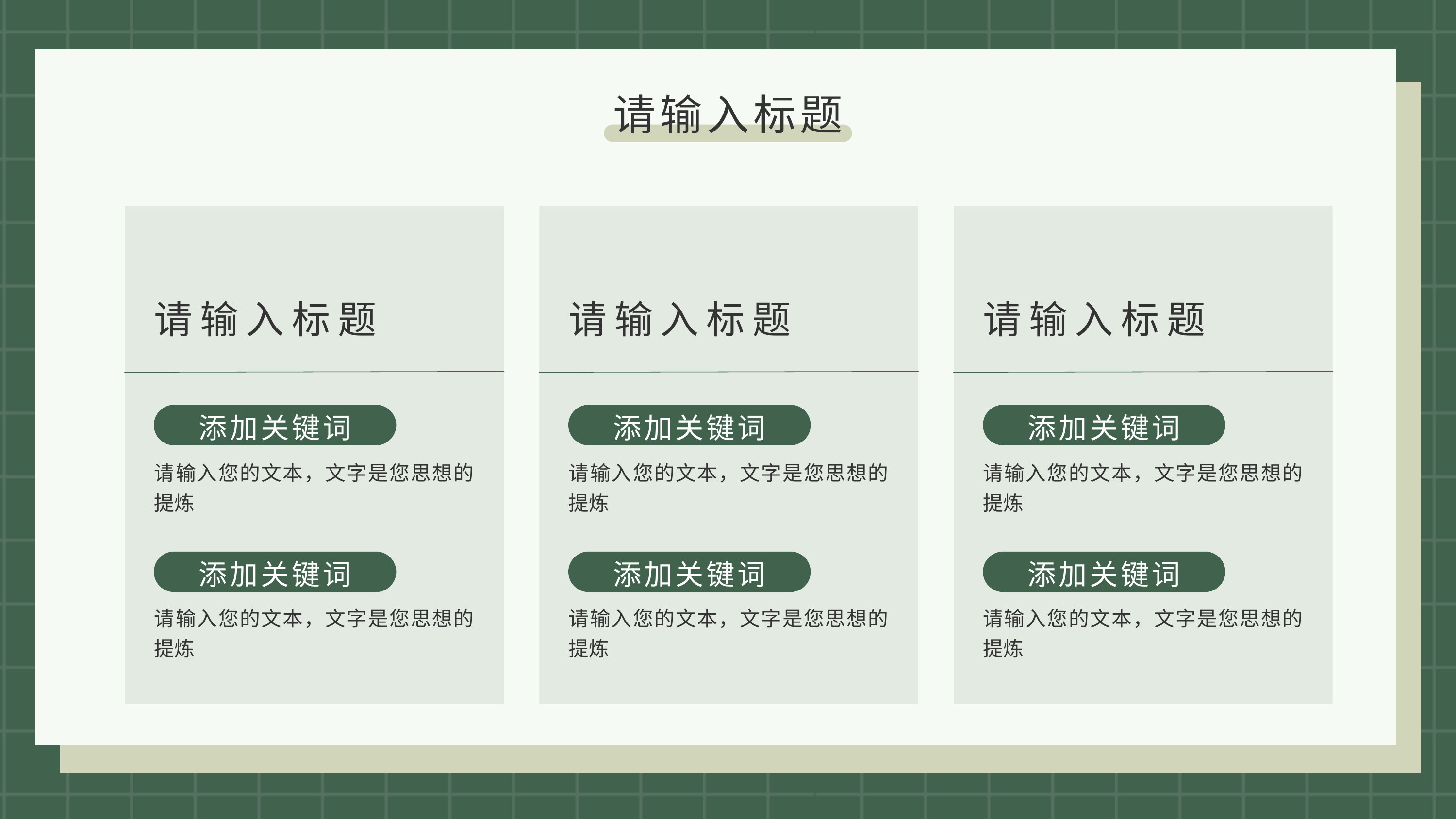

请输入标题

请输入标题
请输入标题
请输入标题

添加关键词

添加关键词

添加关键词
请输入您的文本，文字是您思想的提炼
请输入您的文本，文字是您思想的提炼
请输入您的文本，文字是您思想的提炼

添加关键词

添加关键词

添加关键词
请输入您的文本，文字是您思想的提炼
请输入您的文本，文字是您思想的提炼
请输入您的文本，文字是您思想的提炼